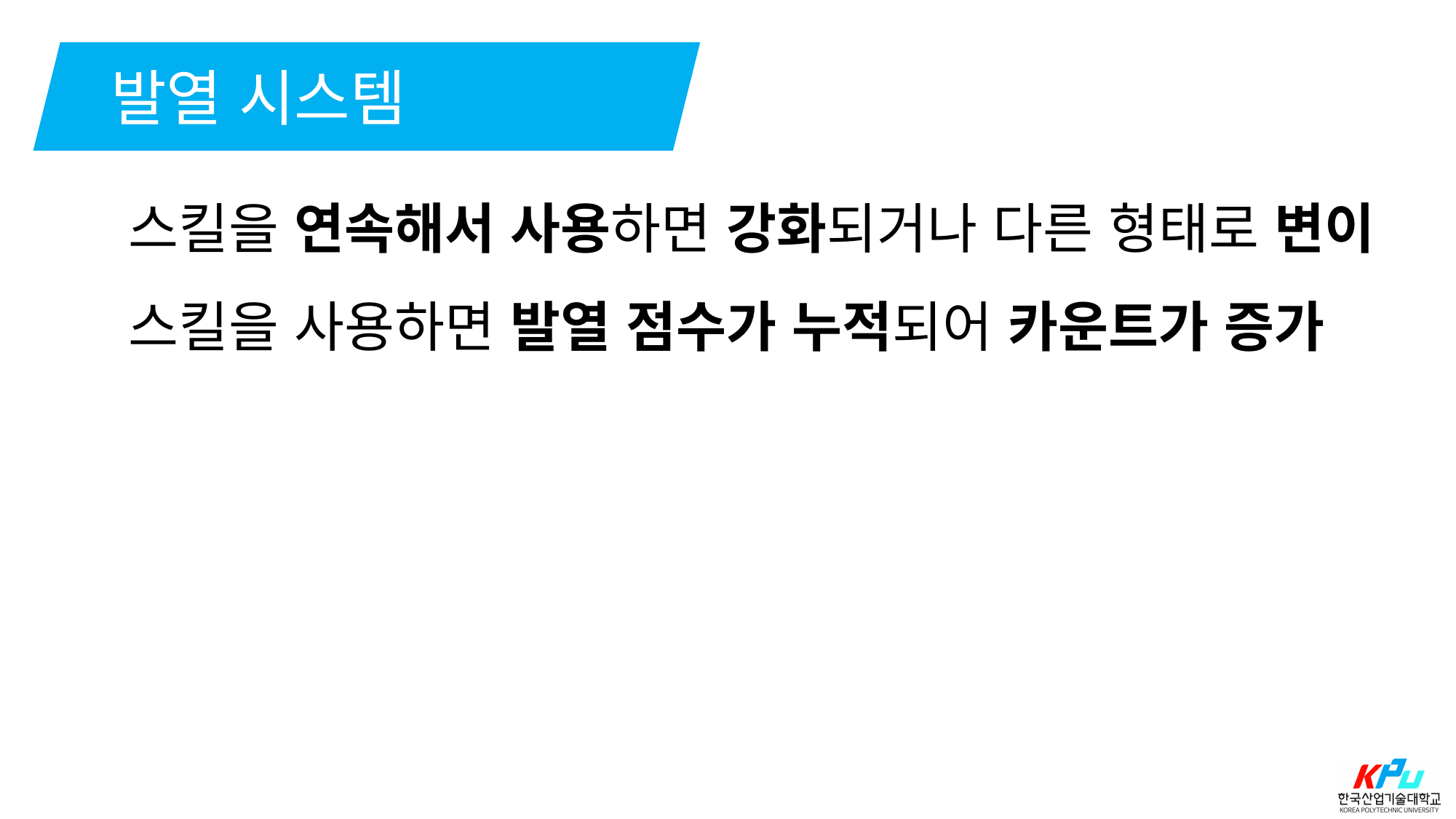

발열 시스템
스킬을 연속해서 사용하면 강화되거나 다른 형태로 변이
스킬을 사용하면 발열 점수가 누적되어 카운트가 증가